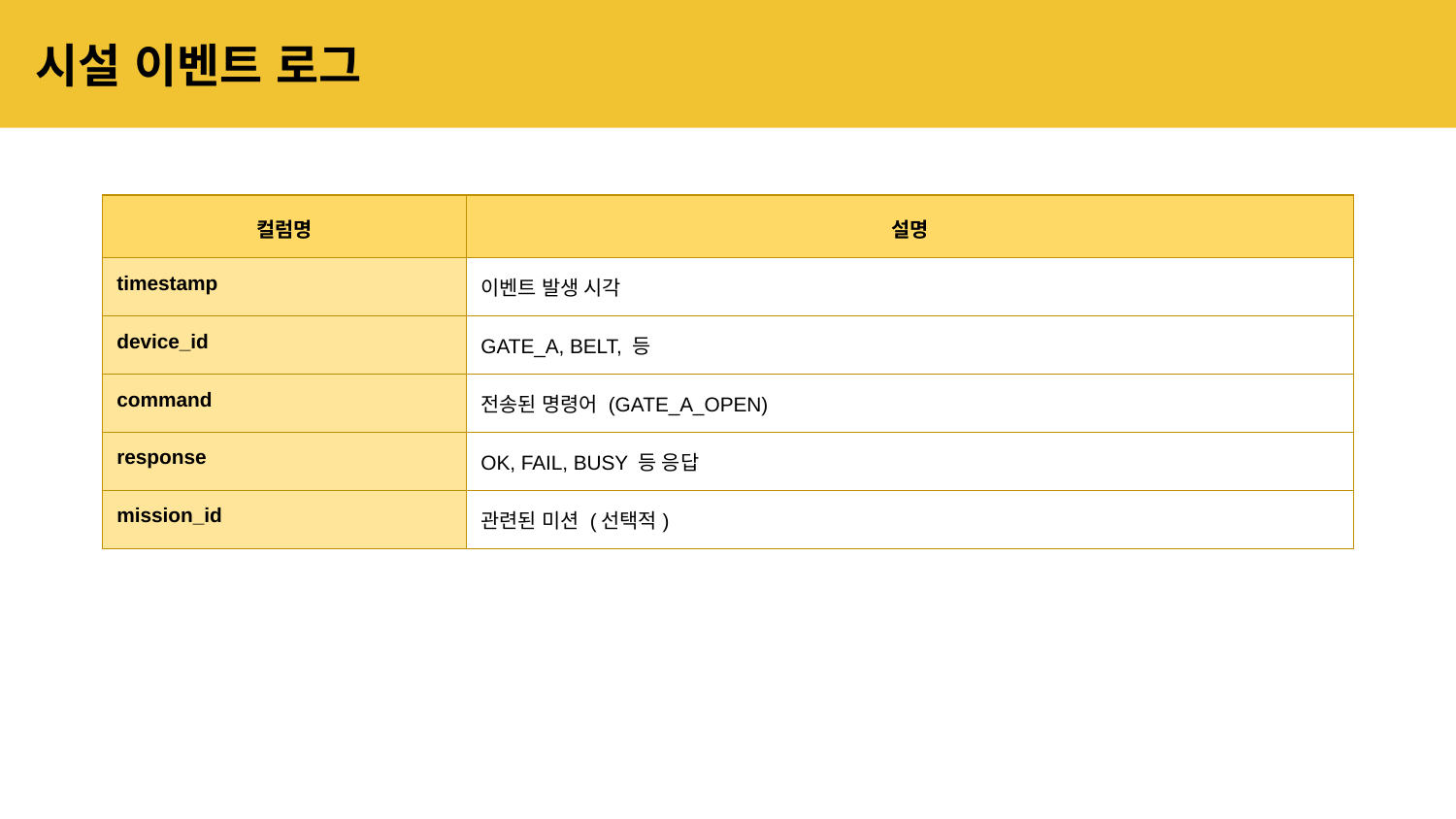

# 시설 이벤트 로그
| 컬럼명 | 설명 |
| --- | --- |
| timestamp | 이벤트 발생 시각 |
| device\_id | GATE\_A, BELT, 등 |
| command | 전송된 명령어 (GATE\_A\_OPEN) |
| response | OK, FAIL, BUSY 등 응답 |
| mission\_id | 관련된 미션 (선택적) |